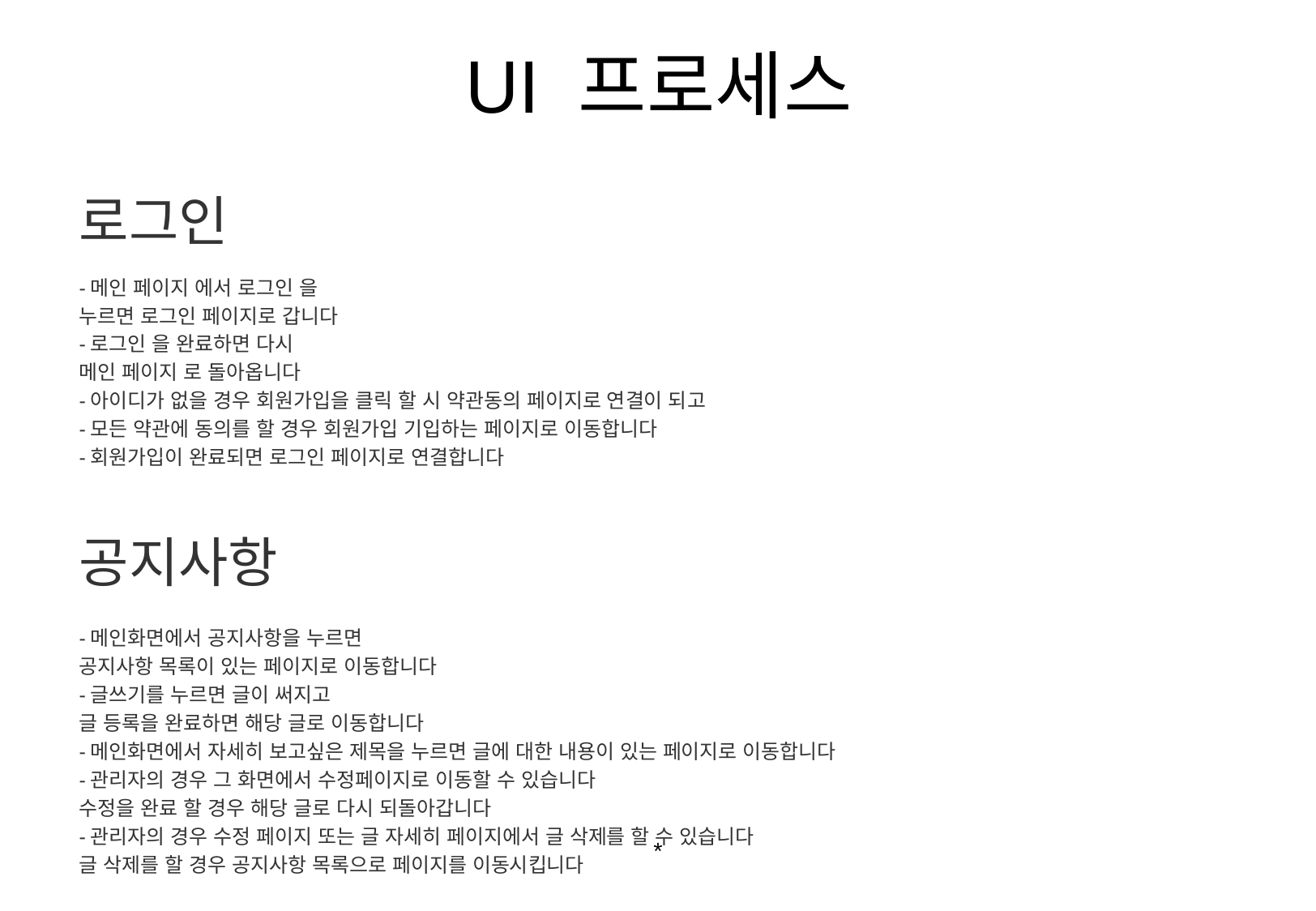

# UI 프로세스
로그인

-메인 페이지 에서 로그인 을
누르면 로그인 페이지로 갑니다
-로그인 을 완료하면 다시
메인 페이지 로 돌아옵니다
-아이디가 없을 경우 회원가입을 클릭 할 시 약관동의 페이지로 연결이 되고
-모든 약관에 동의를 할 경우 회원가입 기입하는 페이지로 이동합니다
-회원가입이 완료되면 로그인 페이지로 연결합니다

공지사항

-메인화면에서 공지사항을 누르면
공지사항 목록이 있는 페이지로 이동합니다
-글쓰기를 누르면 글이 써지고
글 등록을 완료하면 해당 글로 이동합니다
-메인화면에서 자세히 보고싶은 제목을 누르면 글에 대한 내용이 있는 페이지로 이동합니다
-관리자의 경우 그 화면에서 수정페이지로 이동할 수 있습니다
수정을 완료 할 경우 해당 글로 다시 되돌아갑니다
-관리자의 경우 수정 페이지 또는 글 자세히 페이지에서 글 삭제를 할 수 있습니다
글 삭제를 할 경우 공지사항 목록으로 페이지를 이동시킵니다